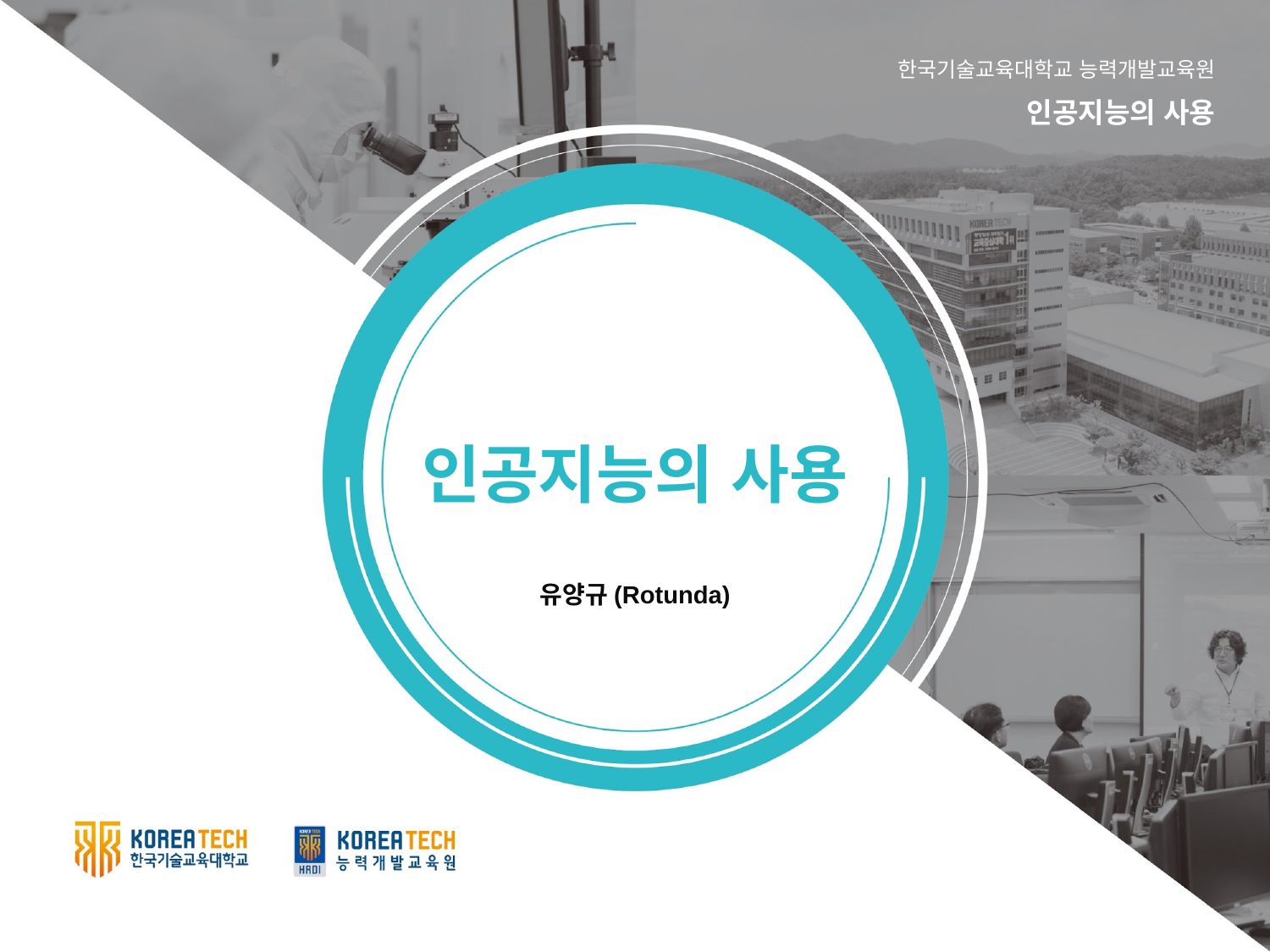

한국기술교육대학교 능력개발교육원
인공지능의 사용
인공지능의 사용
유양규(Rotunda)